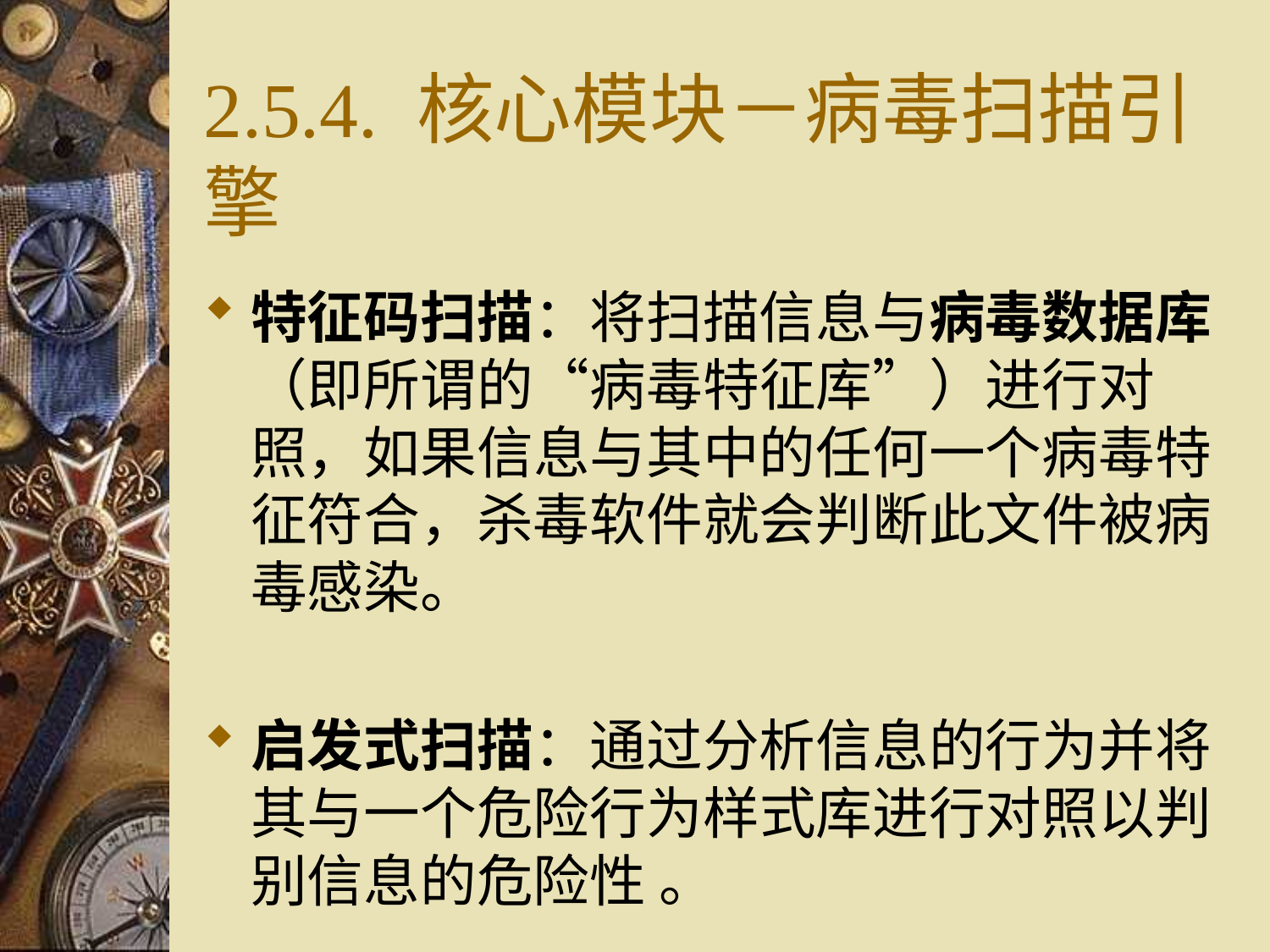

# 2.5.4. 核心模块－病毒扫描引擎
特征码扫描：将扫描信息与病毒数据库（即所谓的“病毒特征库”）进行对照，如果信息与其中的任何一个病毒特征符合，杀毒软件就会判断此文件被病毒感染。

启发式扫描：通过分析信息的行为并将其与一个危险行为样式库进行对照以判别信息的危险性 。